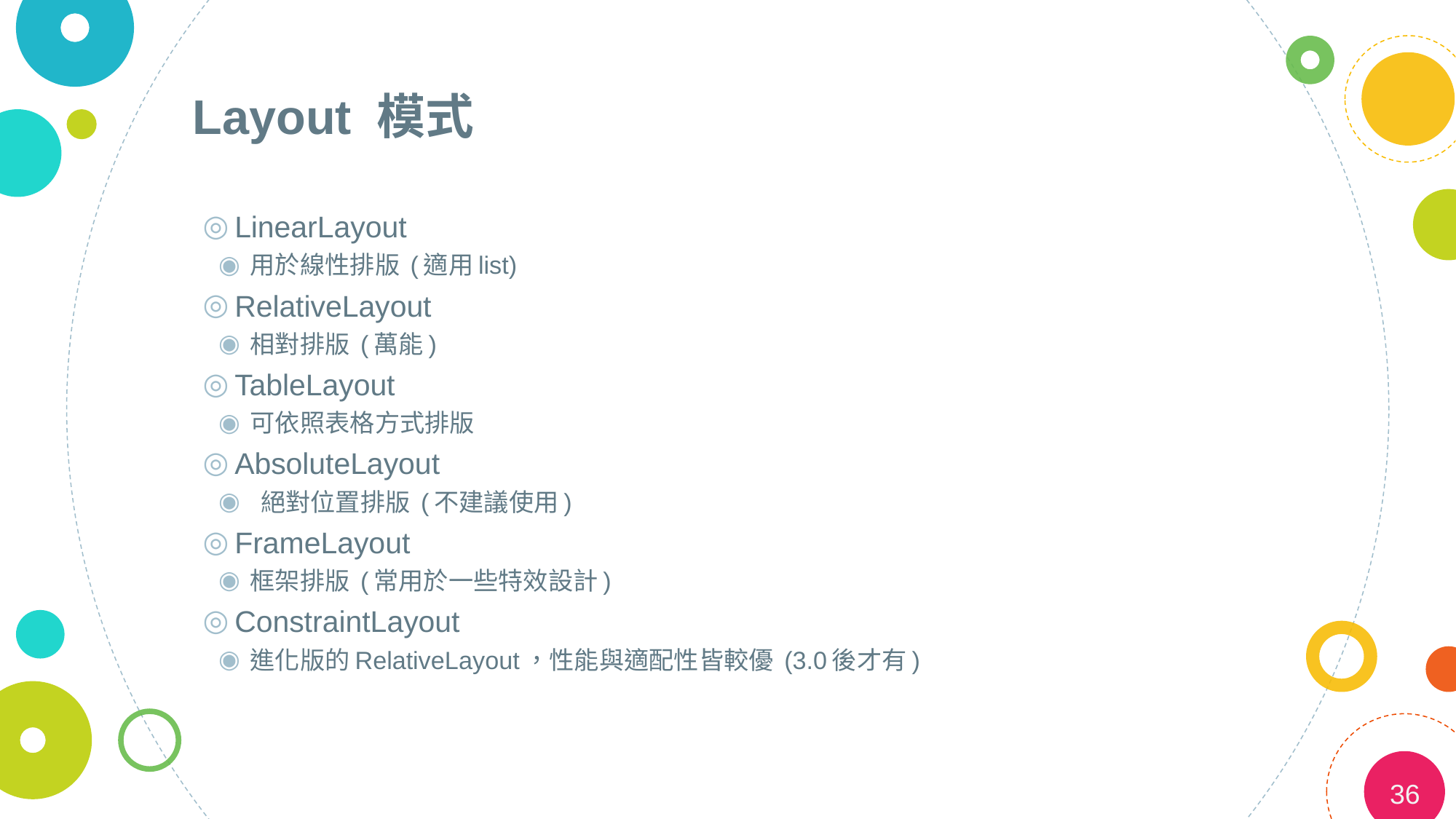

# Layout 模式
LinearLayout
用於線性排版 (適用list)
RelativeLayout
相對排版 (萬能)
TableLayout
可依照表格方式排版
AbsoluteLayout
 絕對位置排版 (不建議使用)
FrameLayout
框架排版 (常用於一些特效設計)
ConstraintLayout
進化版的RelativeLayout，性能與適配性皆較優 (3.0後才有)

36